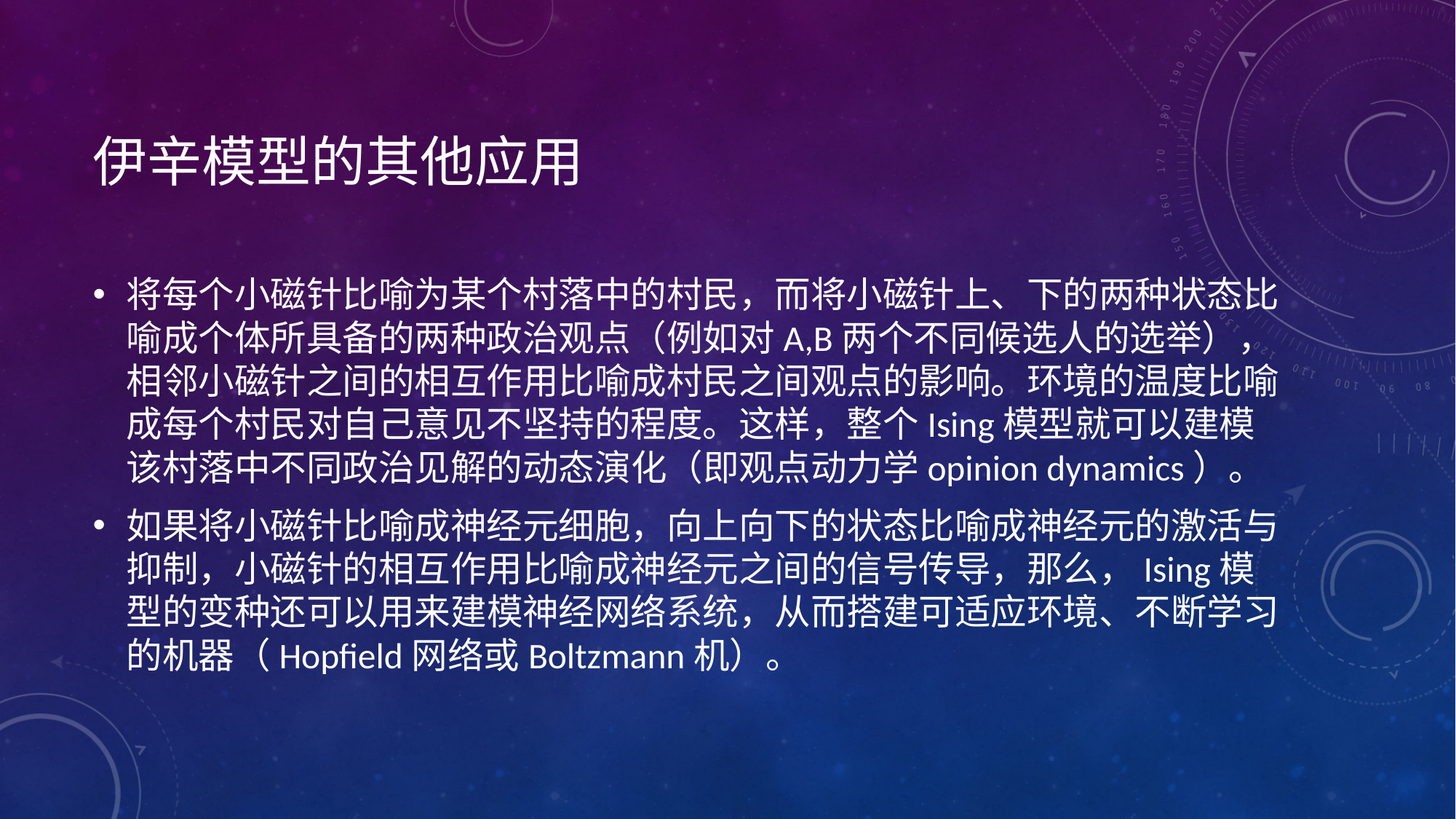

# 伊辛模型的其他应用
将每个小磁针比喻为某个村落中的村民，而将小磁针上、下的两种状态比喻成个体所具备的两种政治观点（例如对A,B两个不同候选人的选举），相邻小磁针之间的相互作用比喻成村民之间观点的影响。环境的温度比喻成每个村民对自己意见不坚持的程度。这样，整个Ising模型就可以建模该村落中不同政治见解的动态演化（即观点动力学opinion dynamics）。
如果将小磁针比喻成神经元细胞，向上向下的状态比喻成神经元的激活与抑制，小磁针的相互作用比喻成神经元之间的信号传导，那么，Ising模型的变种还可以用来建模神经网络系统，从而搭建可适应环境、不断学习的机器（Hopfield网络或Boltzmann机）。